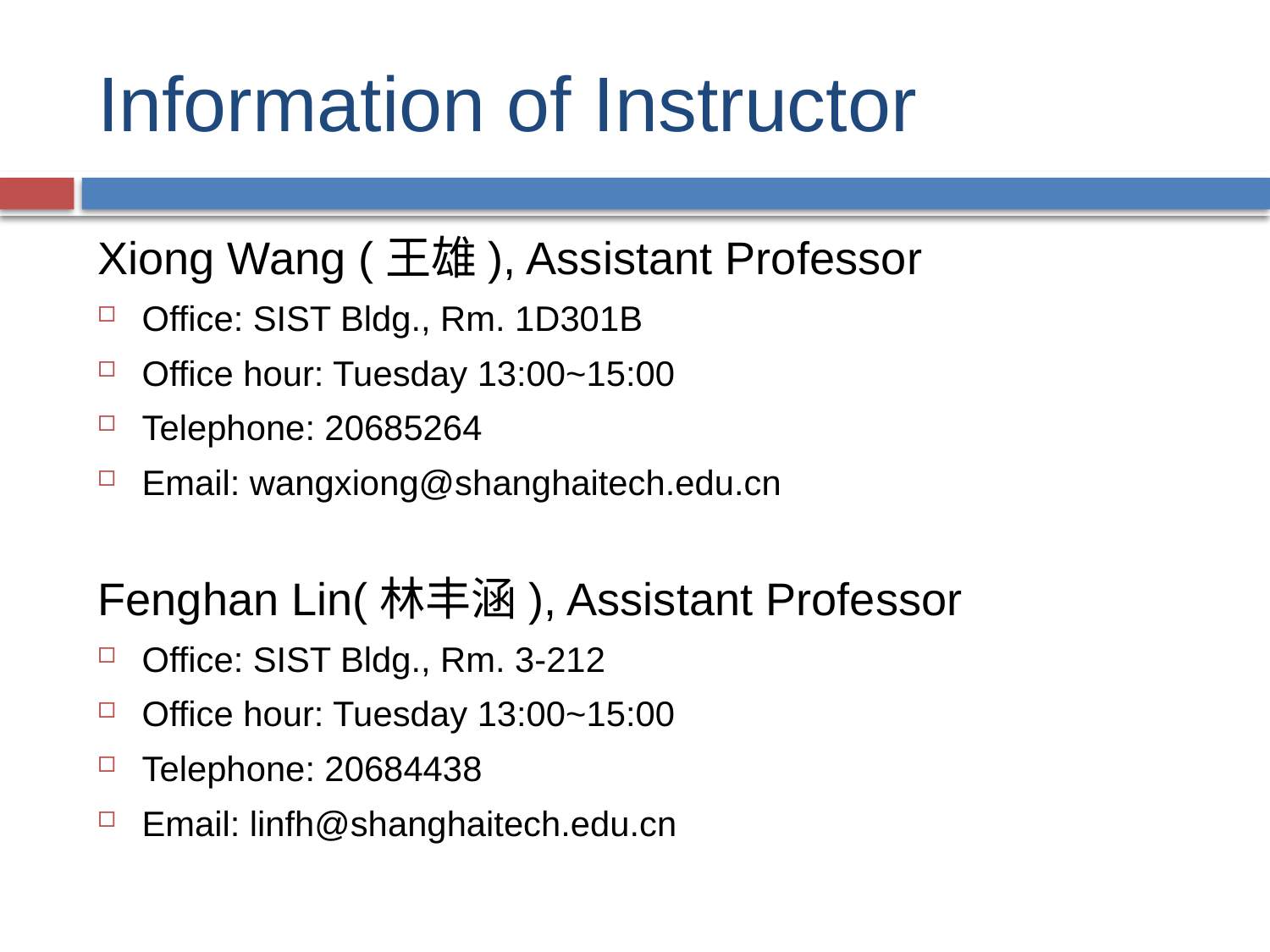

# Information of Instructor
Xiong Wang (王雄), Assistant Professor
Office: SIST Bldg., Rm. 1D301B
Office hour: Tuesday 13:00~15:00
Telephone: 20685264
Email: wangxiong@shanghaitech.edu.cn

Fenghan Lin(林丰涵), Assistant Professor
Office: SIST Bldg., Rm. 3-212
Office hour: Tuesday 13:00~15:00
Telephone: 20684438
Email: linfh@shanghaitech.edu.cn